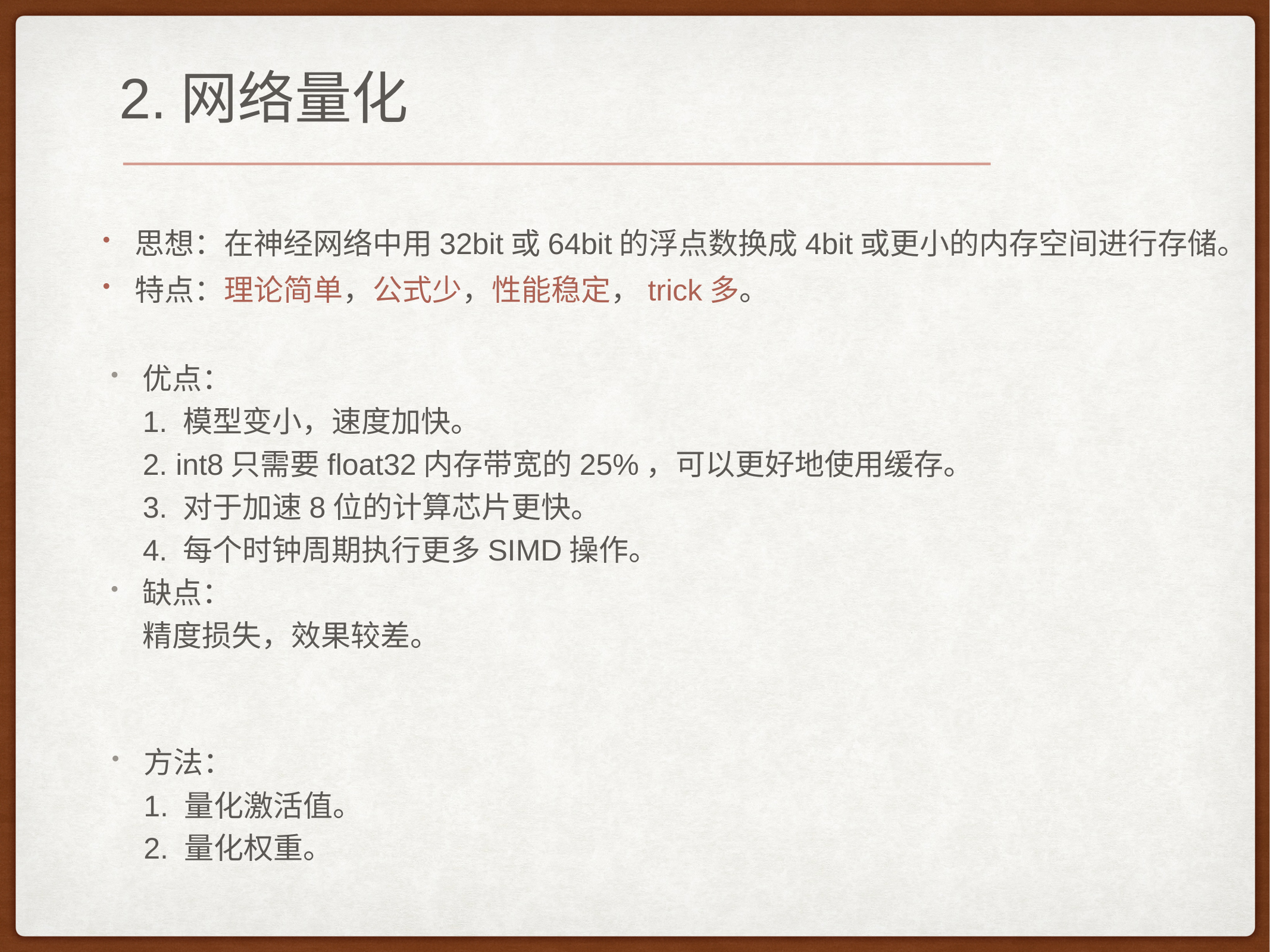

2.网络量化

思想：在神经网络中用32bit或64bit的浮点数换成4bit或更小的内存空间进行存储。
特点：理论简单，公式少，性能稳定，trick多。
优点：
1. 模型变小，速度加快。
2. int8只需要float32内存带宽的25%，可以更好地使用缓存。
3. 对于加速8位的计算芯片更快。
4. 每个时钟周期执行更多SIMD操作。
缺点：
精度损失，效果较差。
方法：
1. 量化激活值。
2. 量化权重。